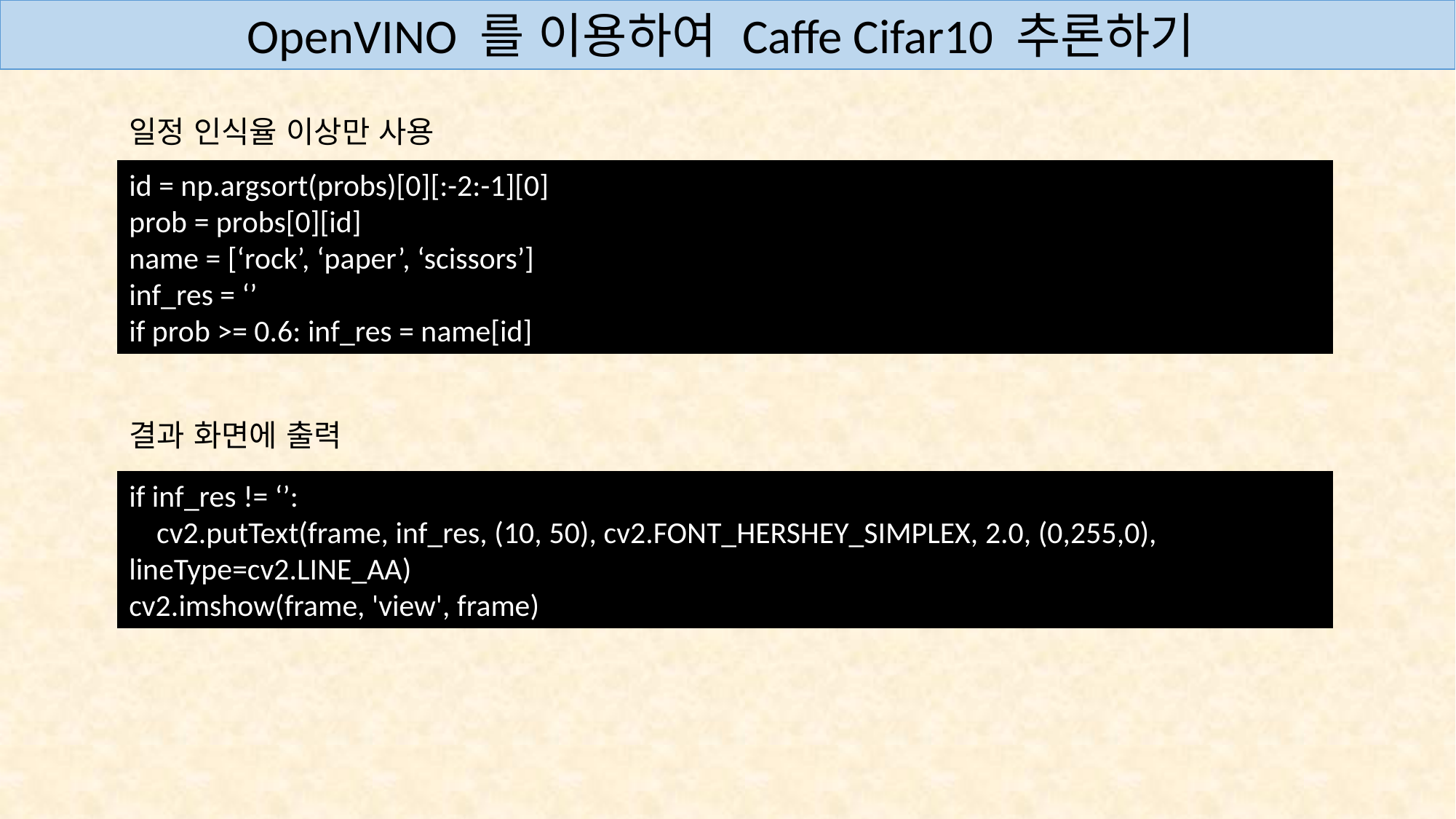

OpenVINO 를 이용하여 Caffe Cifar10 추론하기
일정 인식율 이상만 사용
id = np.argsort(probs)[0][:-2:-1][0]
prob = probs[0][id]
name = [‘rock’, ‘paper’, ‘scissors’]
inf_res = ‘’
if prob >= 0.6: inf_res = name[id]
결과 화면에 출력
if inf_res != ‘’:
    cv2.putText(frame, inf_res, (10, 50), cv2.FONT_HERSHEY_SIMPLEX, 2.0, (0,255,0), lineType=cv2.LINE_AA)
cv2.imshow(frame, 'view', frame)